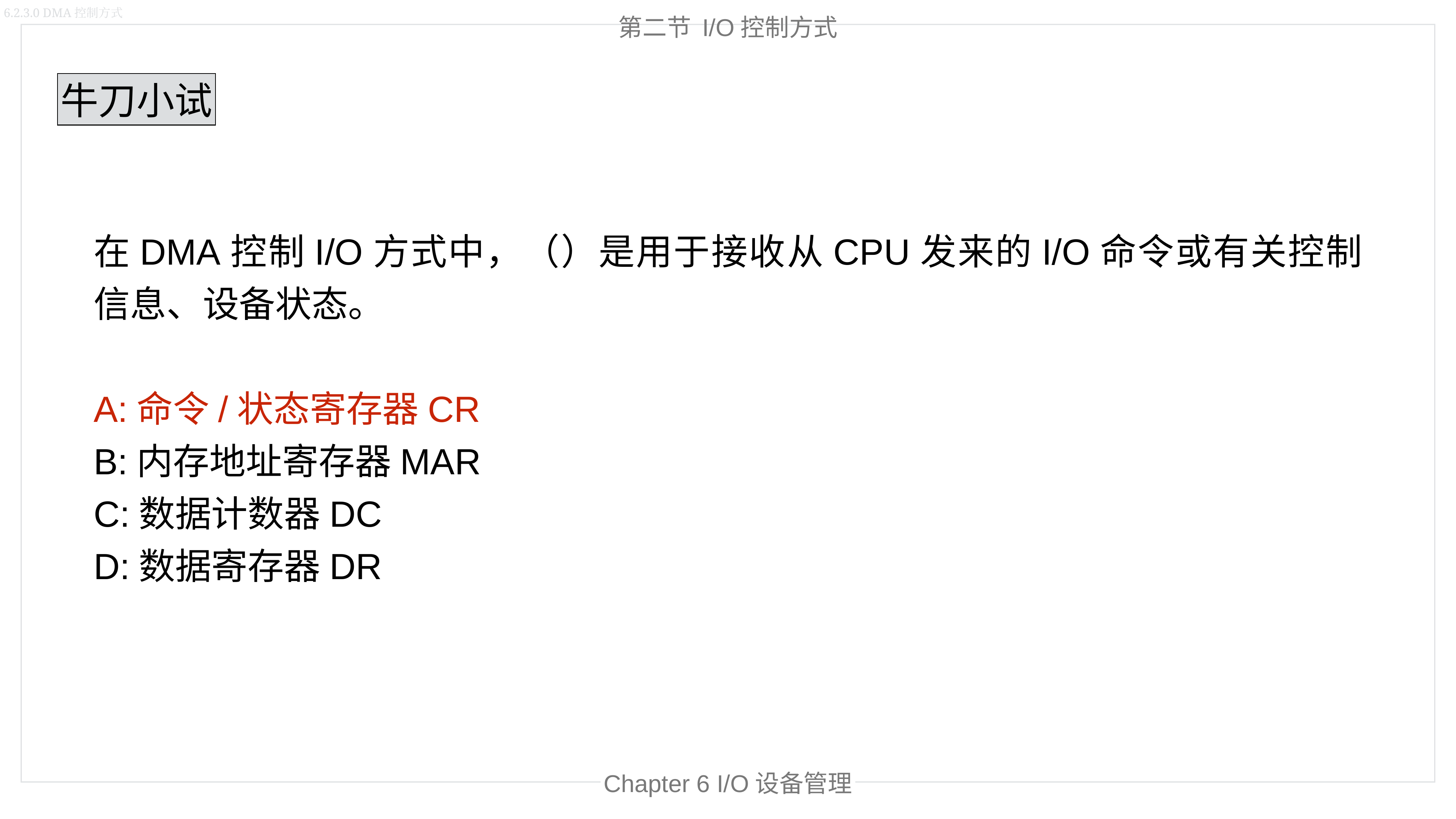

6.2.3.0 DMA控制方式
第二节 I/O控制方式

牛刀小试
在DMA控制I/O方式中，（）是用于接收从CPU发来的I/O命令或有关控制信息、设备状态。

A:命令/状态寄存器CR
B:内存地址寄存器MAR
C:数据计数器DC
D:数据寄存器DR
Chapter 6 I/O设备管理